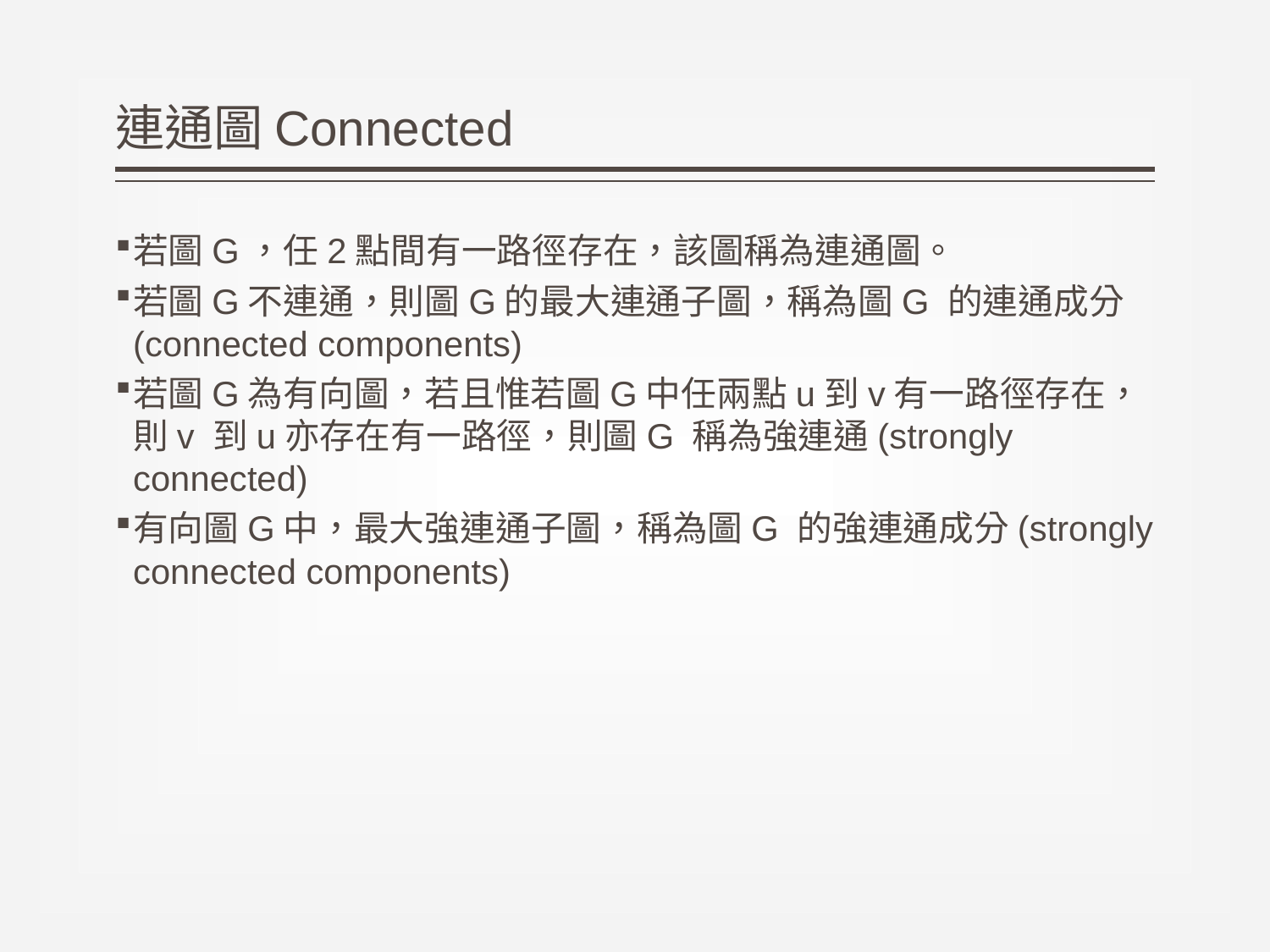

# 連通圖Connected
若圖G，任2點間有一路徑存在，該圖稱為連通圖。
若圖G不連通，則圖G的最大連通子圖，稱為圖G 的連通成分(connected components)
若圖G為有向圖，若且惟若圖G中任兩點u到v有一路徑存在，則v 到u亦存在有一路徑，則圖G 稱為強連通(strongly connected)
有向圖G中，最大強連通子圖，稱為圖G 的強連通成分(strongly connected components)